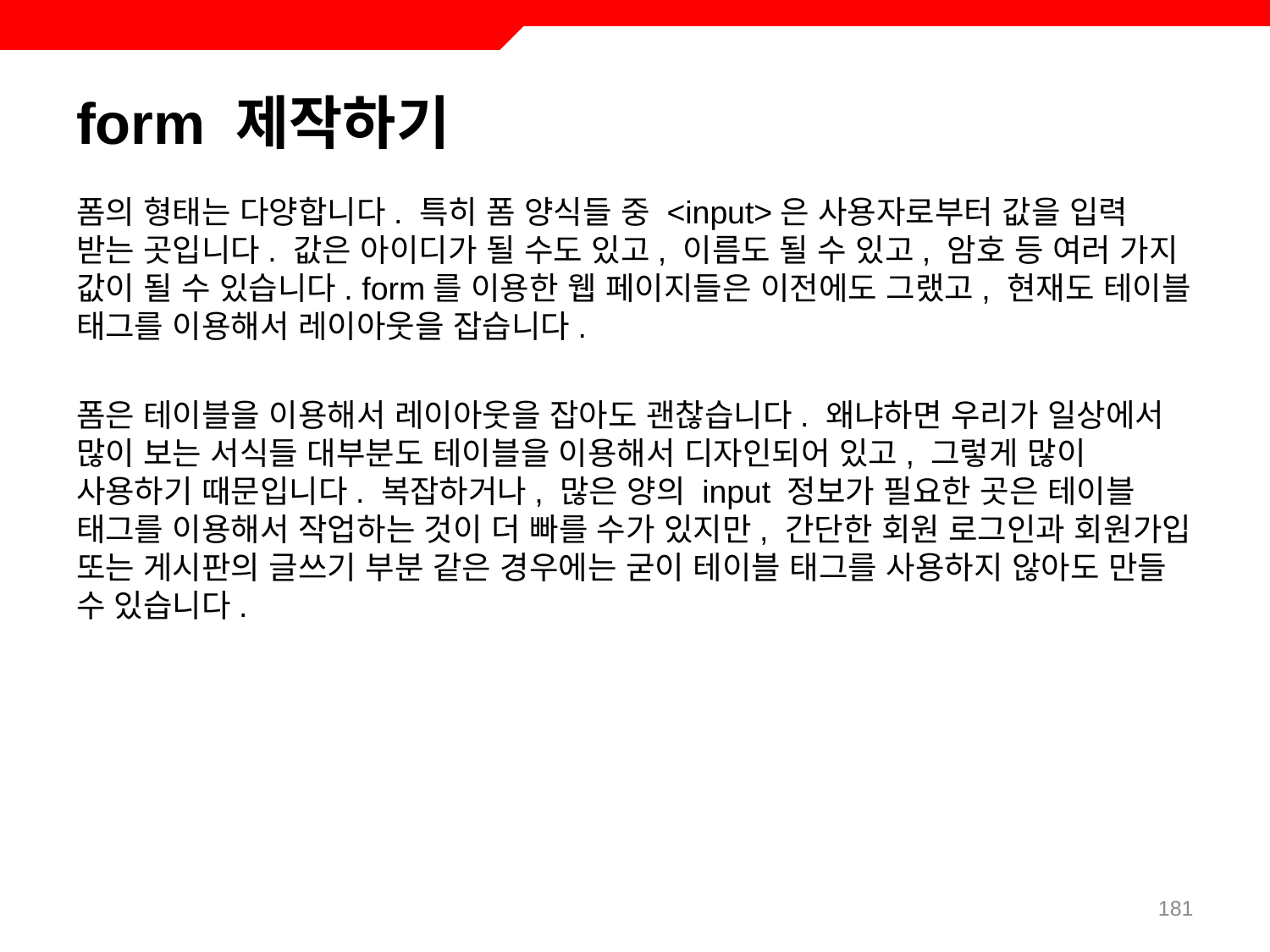

# form 제작하기
폼의 형태는 다양합니다. 특히 폼 양식들 중 <input>은 사용자로부터 값을 입력 받는 곳입니다. 값은 아이디가 될 수도 있고, 이름도 될 수 있고, 암호 등 여러 가지 값이 될 수 있습니다. form를 이용한 웹 페이지들은 이전에도 그랬고, 현재도 테이블 태그를 이용해서 레이아웃을 잡습니다.

폼은 테이블을 이용해서 레이아웃을 잡아도 괜찮습니다. 왜냐하면 우리가 일상에서 많이 보는 서식들 대부분도 테이블을 이용해서 디자인되어 있고, 그렇게 많이 사용하기 때문입니다. 복잡하거나, 많은 양의 input 정보가 필요한 곳은 테이블 태그를 이용해서 작업하는 것이 더 빠를 수가 있지만, 간단한 회원 로그인과 회원가입 또는 게시판의 글쓰기 부분 같은 경우에는 굳이 테이블 태그를 사용하지 않아도 만들 수 있습니다.
181